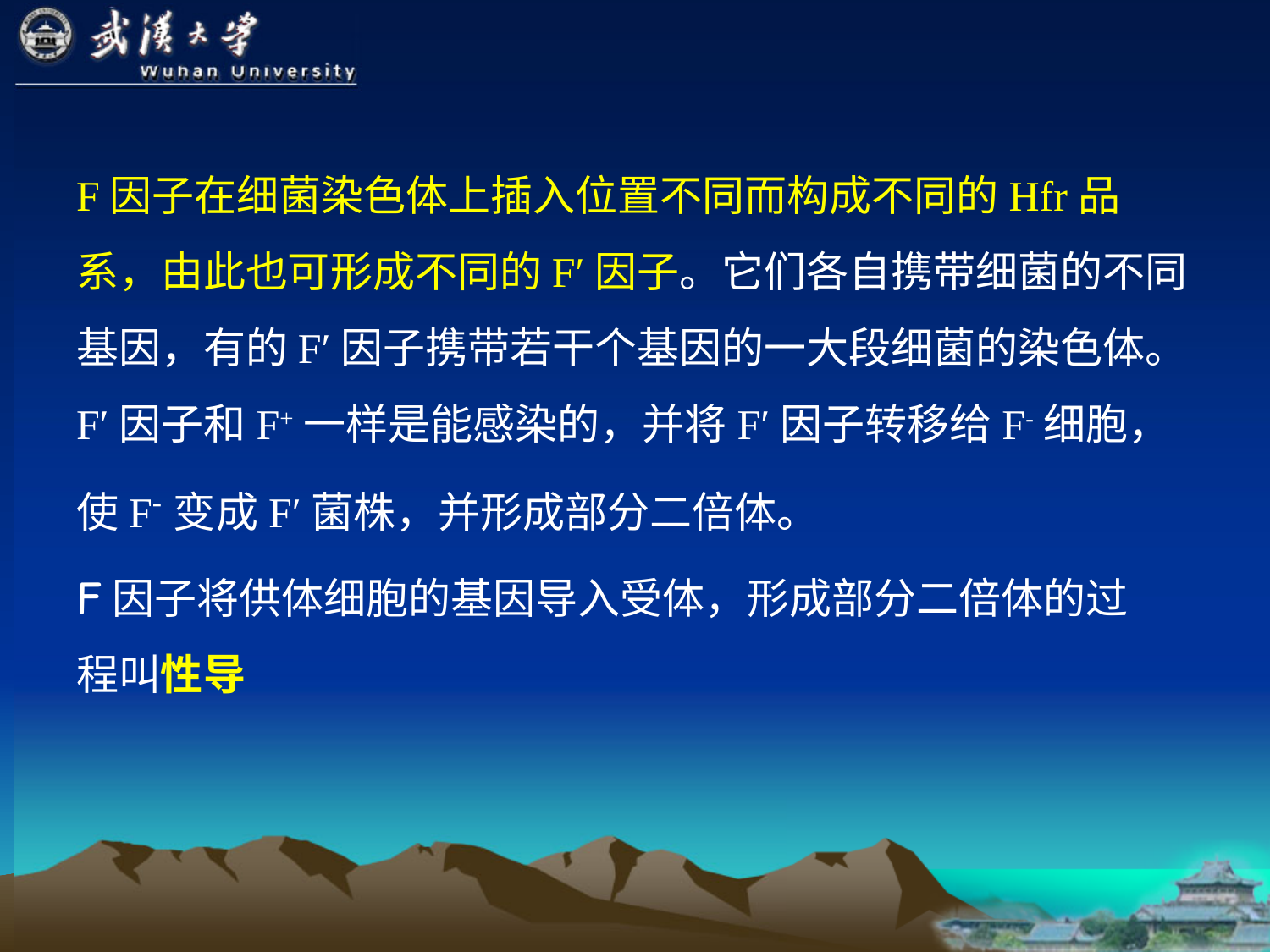

F因子在细菌染色体上插入位置不同而构成不同的Hfr品系，由此也可形成不同的F′因子。它们各自携带细菌的不同基因，有的F′因子携带若干个基因的一大段细菌的染色体。 F′因子和F+一样是能感染的，并将F′因子转移给F-细胞，使F-变成F′菌株，并形成部分二倍体。
F因子将供体细胞的基因导入受体，形成部分二倍体的过
程叫性导